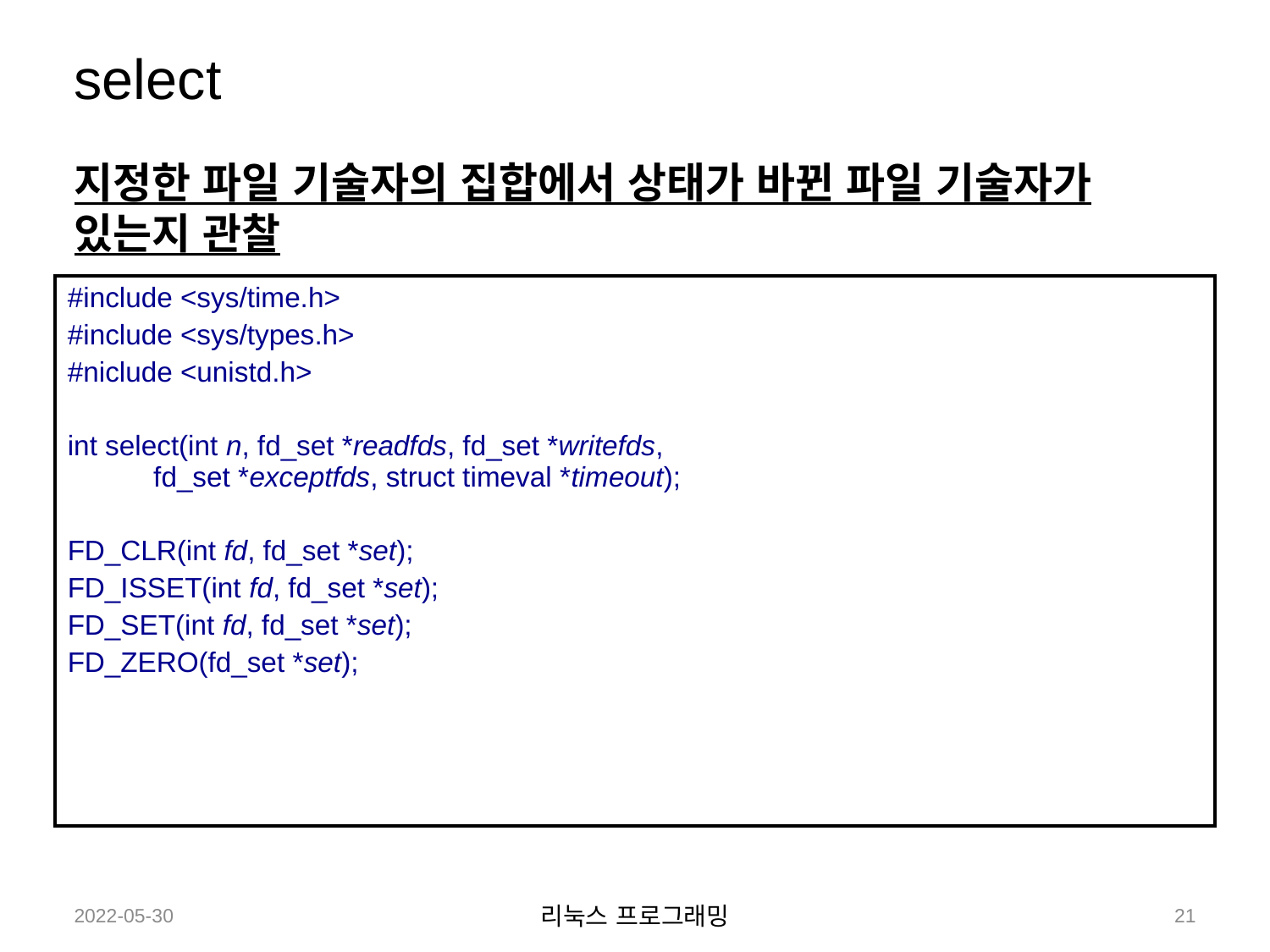

# select
지정한 파일 기술자의 집합에서 상태가 바뀐 파일 기술자가 있는지 관찰

| #include <sys/time.h> #include <sys/types.h> #niclude <unistd.h> int select(int n, fd\_set \*readfds, fd\_set \*writefds, fd\_set \*exceptfds, struct timeval \*timeout); FD\_CLR(int fd, fd\_set \*set); FD\_ISSET(int fd, fd\_set \*set); FD\_SET(int fd, fd\_set \*set); FD\_ZERO(fd\_set \*set); |
| --- |
2022-05-30
리눅스 프로그래밍
21